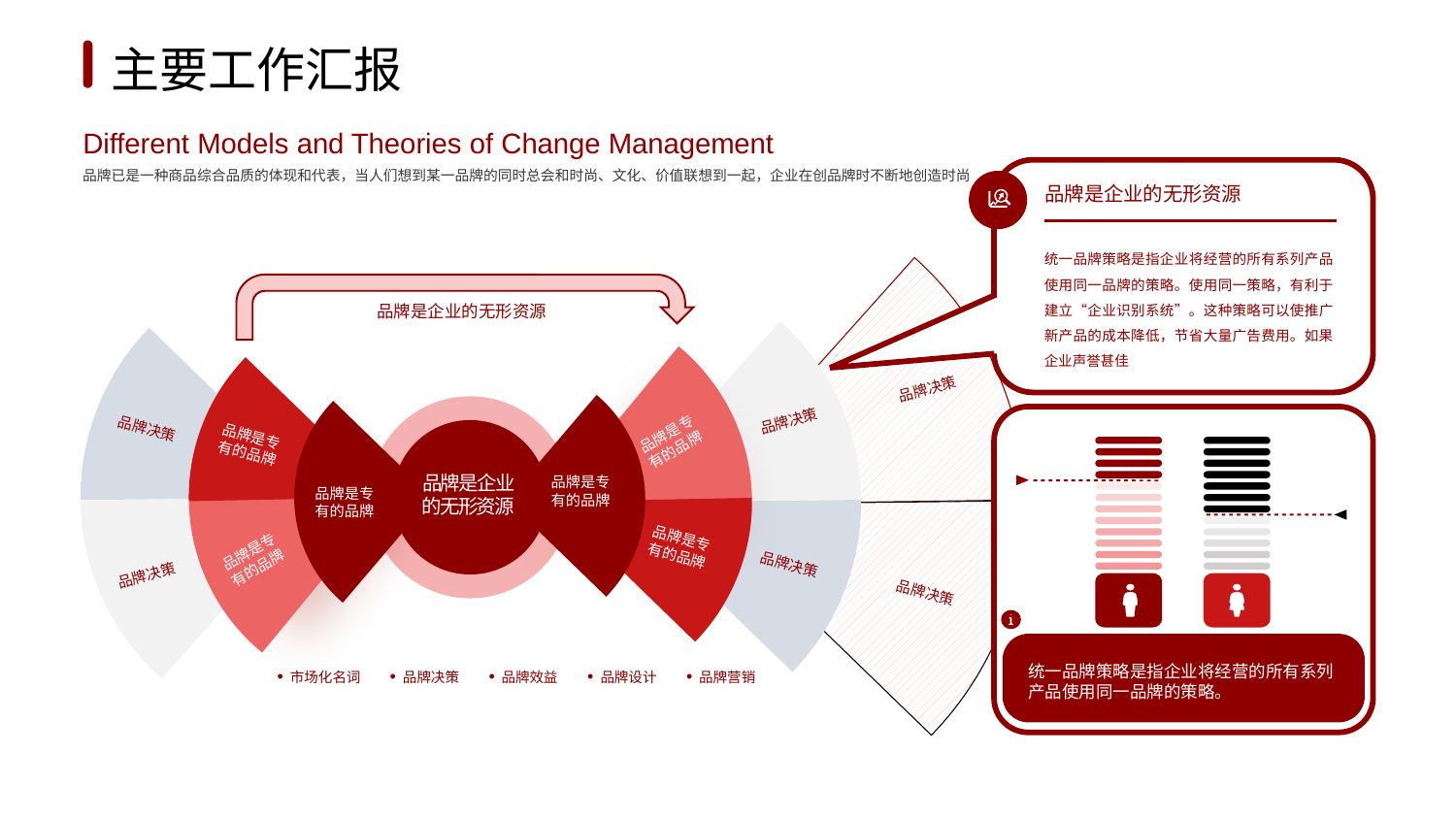

1
2
3
4
5
6
主要工作汇报

Different Models and Theories of Change Management
品牌已是一种商品综合品质的体现和代表，当人们想到某一品牌的同时总会和时尚、文化、价值联想到一起，企业在创品牌时不断地创造时尚

品牌决策

品牌决策

品牌决策

品牌决策

品牌是专有的品牌

品牌是专有的品牌

品牌是专有的品牌

品牌决策

品牌决策

品牌是企业的无形资源

品牌是专有的品牌

品牌是专有的品牌

品牌是专有的品牌

品牌是企业的无形资源
品牌是企业的无形资源
统一品牌策略是指企业将经营的所有系列产品使用同一品牌的策略。使用同一策略，有利于建立“企业识别系统”。这种策略可以使推广新产品的成本降低，节省大量广告费用。如果企业声誉甚佳

市场化名词
品牌决策
品牌效益
品牌设计
品牌营销
统一品牌策略是指企业将经营的所有系列产品使用同一品牌的策略。